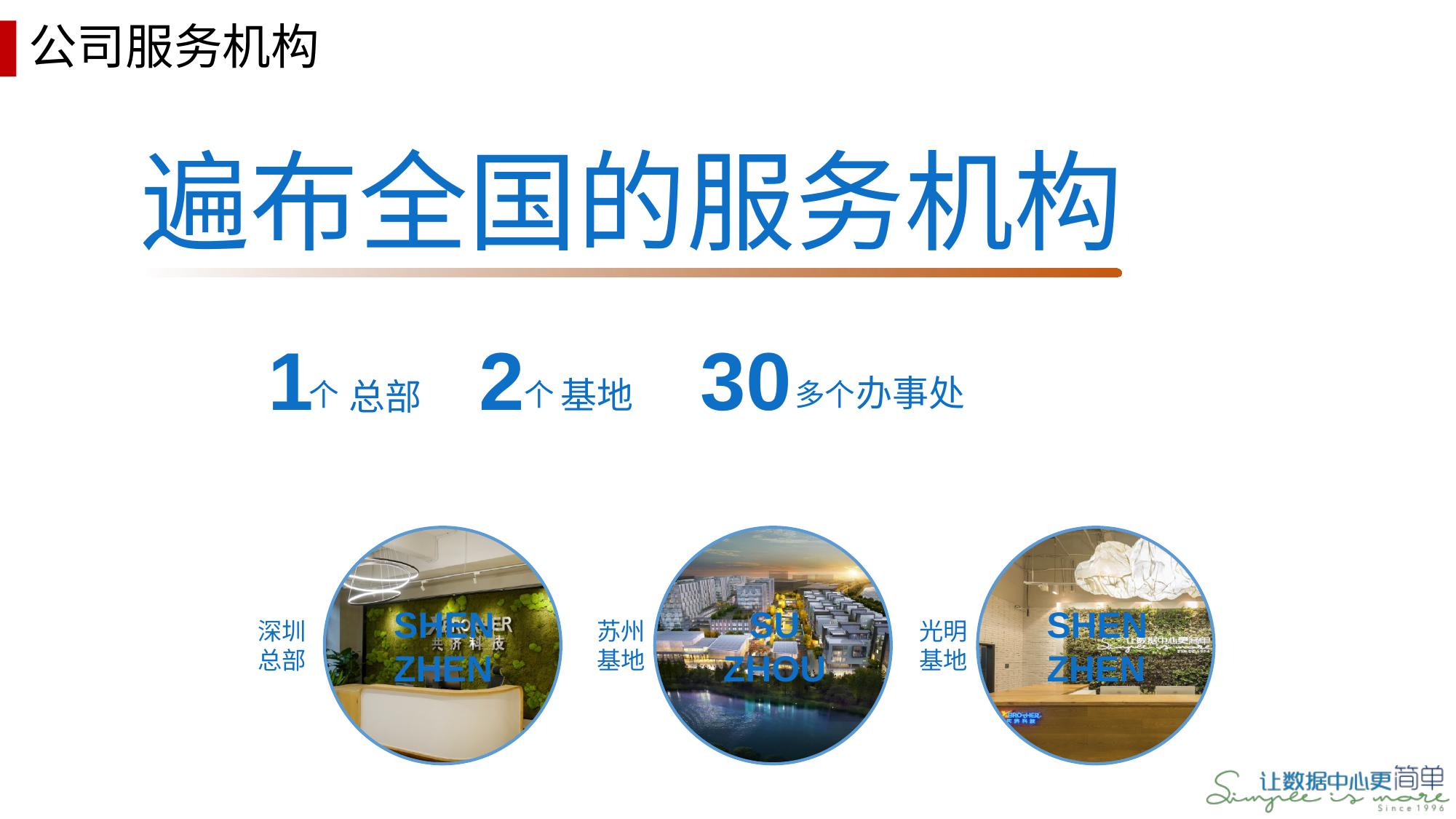

公司服务机构

遍布全国的服务机构

1
2
30
个
个
多个
办事处
基地
总部

SHEN
ZHEN
深圳
总部

SU
ZHOU
苏州
基地

SHEN
ZHEN
光明
基地